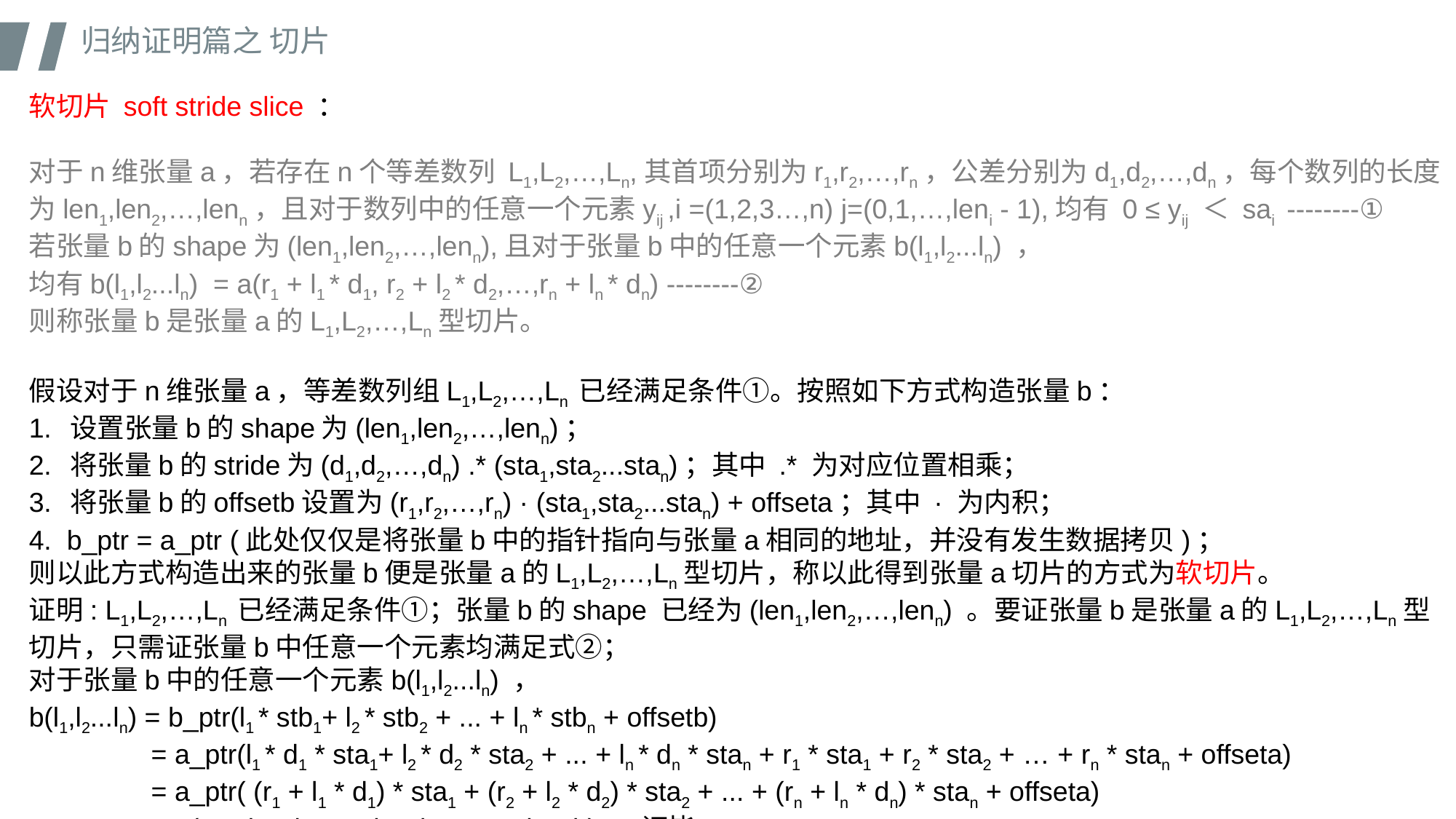

归纳证明篇之 切片

软切片 soft stride slice ：

对于n维张量a，若存在n个等差数列 L1,L2,…,Ln,其首项分别为r1,r2,…,rn，公差分别为d1,d2,…,dn，每个数列的长度为len1,len2,…,lenn，且对于数列中的任意一个元素yij ,i =(1,2,3…,n) j=(0,1,…,leni - 1),均有 0 ≤ yij ＜ sai  --------①
若张量b的shape为(len1,len2,…,lenn),且对于张量b中的任意一个元素b(l1,l2...ln) ，
均有b(l1,l2...ln)  = a(r1 + l1 * d1, r2 + l2 * d2,…,rn + ln * dn) --------②
则称张量b是张量a的L1,L2,…,Ln型切片。

假设对于n维张量a，等差数列组L1,L2,…,Ln 已经满足条件①。按照如下方式构造张量b：
设置张量b的shape为(len1,len2,…,lenn)；
将张量b的stride为(d1,d2,…,dn) .* (sta1,sta2...stan)；其中 .* 为对应位置相乘；
将张量b的offsetb设置为(r1,r2,…,rn) · (sta1,sta2...stan) + offseta；其中 · 为内积；
4.  b_ptr = a_ptr (此处仅仅是将张量b中的指针指向与张量a相同的地址，并没有发生数据拷贝)；
则以此方式构造出来的张量b便是张量a的L1,L2,…,Ln型切片，称以此得到张量a切片的方式为软切片。
证明: L1,L2,…,Ln 已经满足条件①；张量b的shape 已经为(len1,len2,…,lenn) 。要证张量b是张量a的L1,L2,…,Ln型切片，只需证张量b中任意一个元素均满足式②；
对于张量b中的任意一个元素b(l1,l2...ln) ，
b(l1,l2...ln) = b_ptr(l1 * stb1+ l2 * stb2 + ... + ln * stbn + offsetb)
                = a_ptr(l1 * d1 * sta1+ l2 * d2 * sta2 + ... + ln * dn * stan + r1 * sta1 + r2 * sta2 + … + rn * stan + offseta)
                = a_ptr( (r1 + l1 * d1) * sta1 + (r2 + l2 * d2) * sta2 + ... + (rn + ln * dn) * stan + offseta)
                = a(r1 + l1 * d1, r2 + l2 * d2,…,rn + ln * dn)     证毕